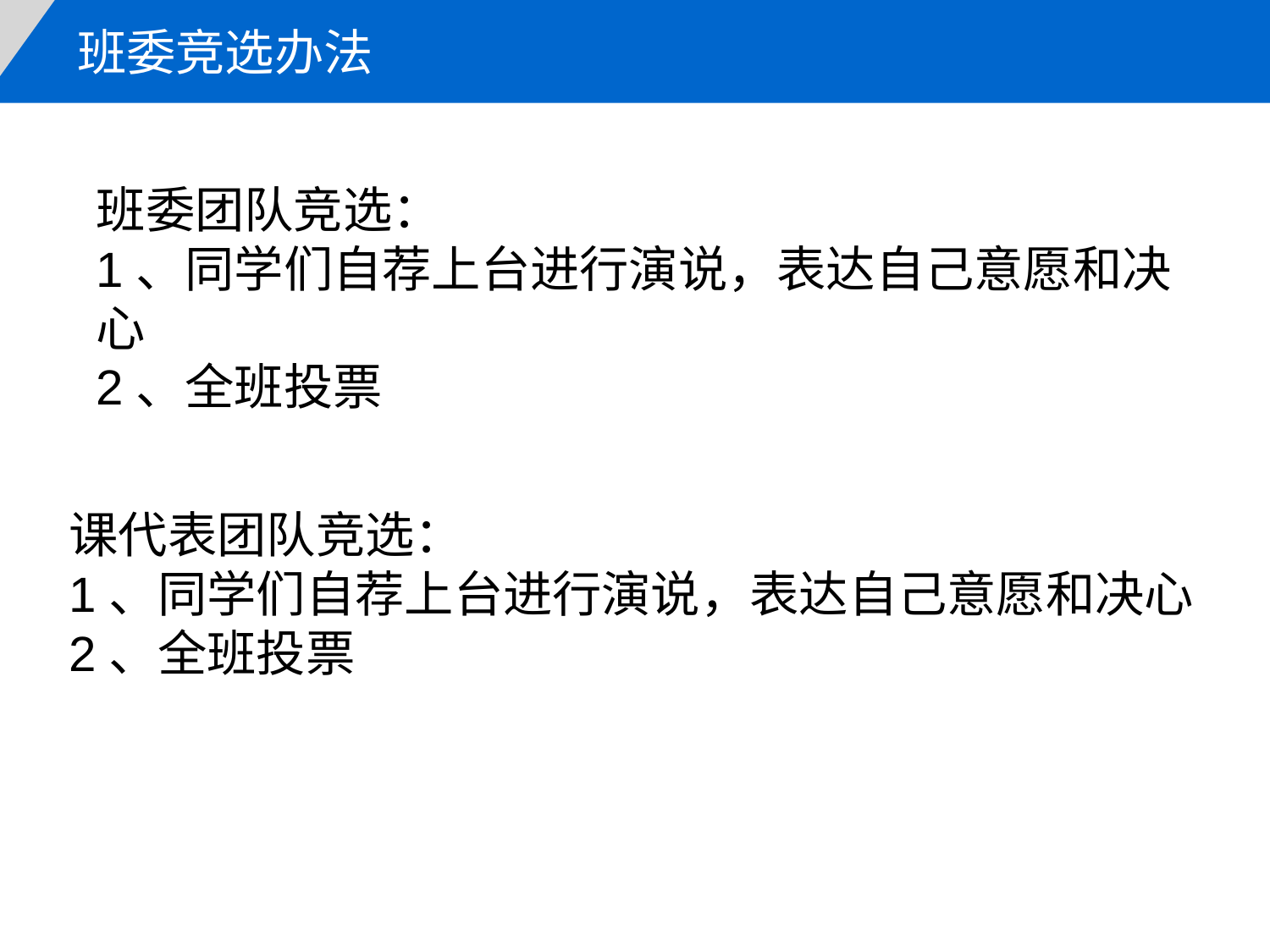

班委竞选办法
班委团队竞选：
1、同学们自荐上台进行演说，表达自己意愿和决心
2、全班投票

课代表团队竞选：
1、同学们自荐上台进行演说，表达自己意愿和决心
2、全班投票